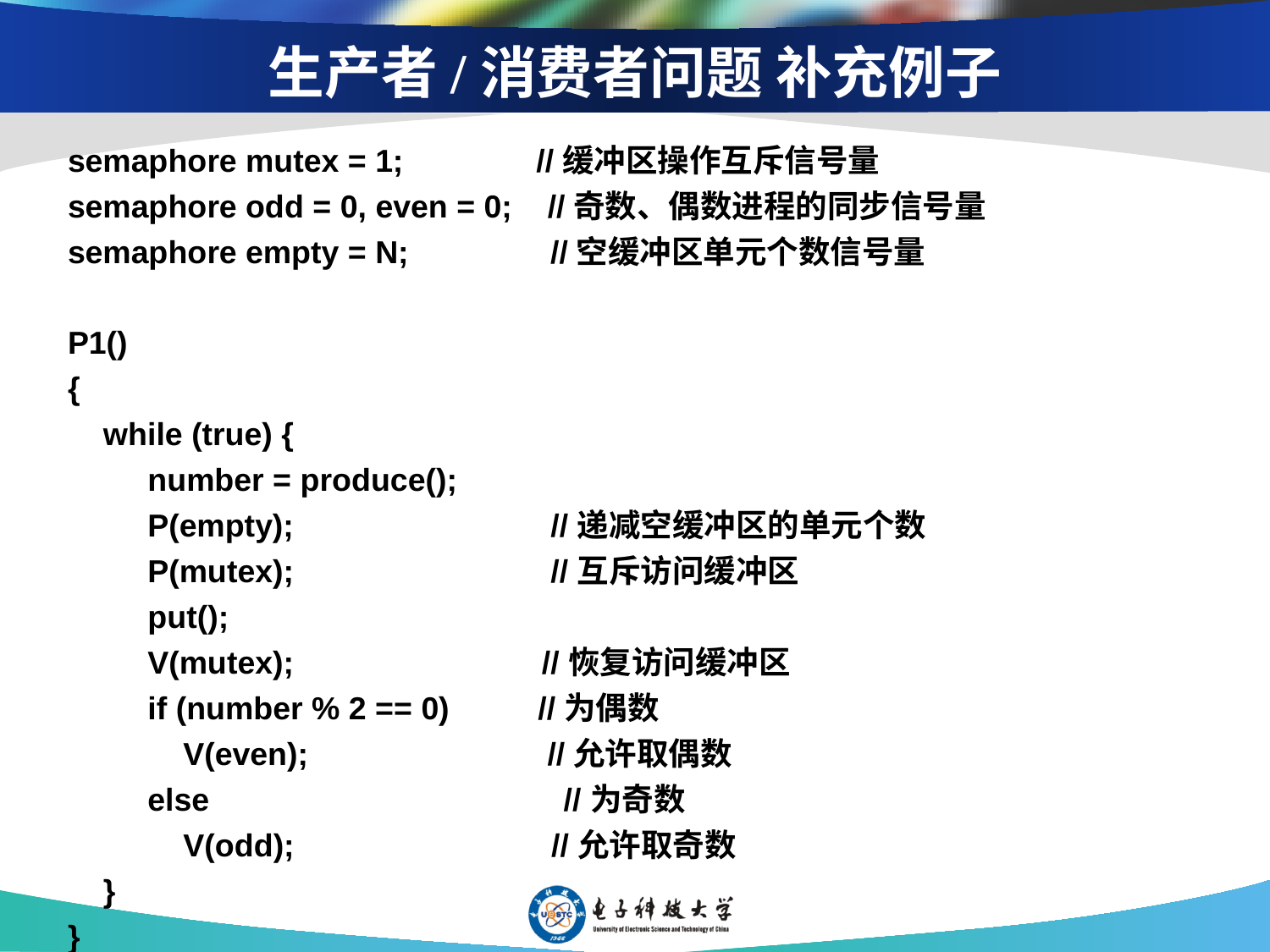

# 生产者/消费者问题 补充例子
semaphore mutex = 1;               //缓冲区操作互斥信号量
semaphore odd = 0, even = 0;    //奇数、偶数进程的同步信号量
semaphore empty = N;                //空缓冲区单元个数信号量

P1()
{
    while (true) {
         number = produce();
         P(empty);                             //递减空缓冲区的单元个数
         P(mutex);                             //互斥访问缓冲区
         put();
         V(mutex);                            //恢复访问缓冲区
         if (number % 2 == 0)          //为偶数
             V(even);                           //允许取偶数
         else                                        //为奇数
             V(odd);                             //允许取奇数
    }
}